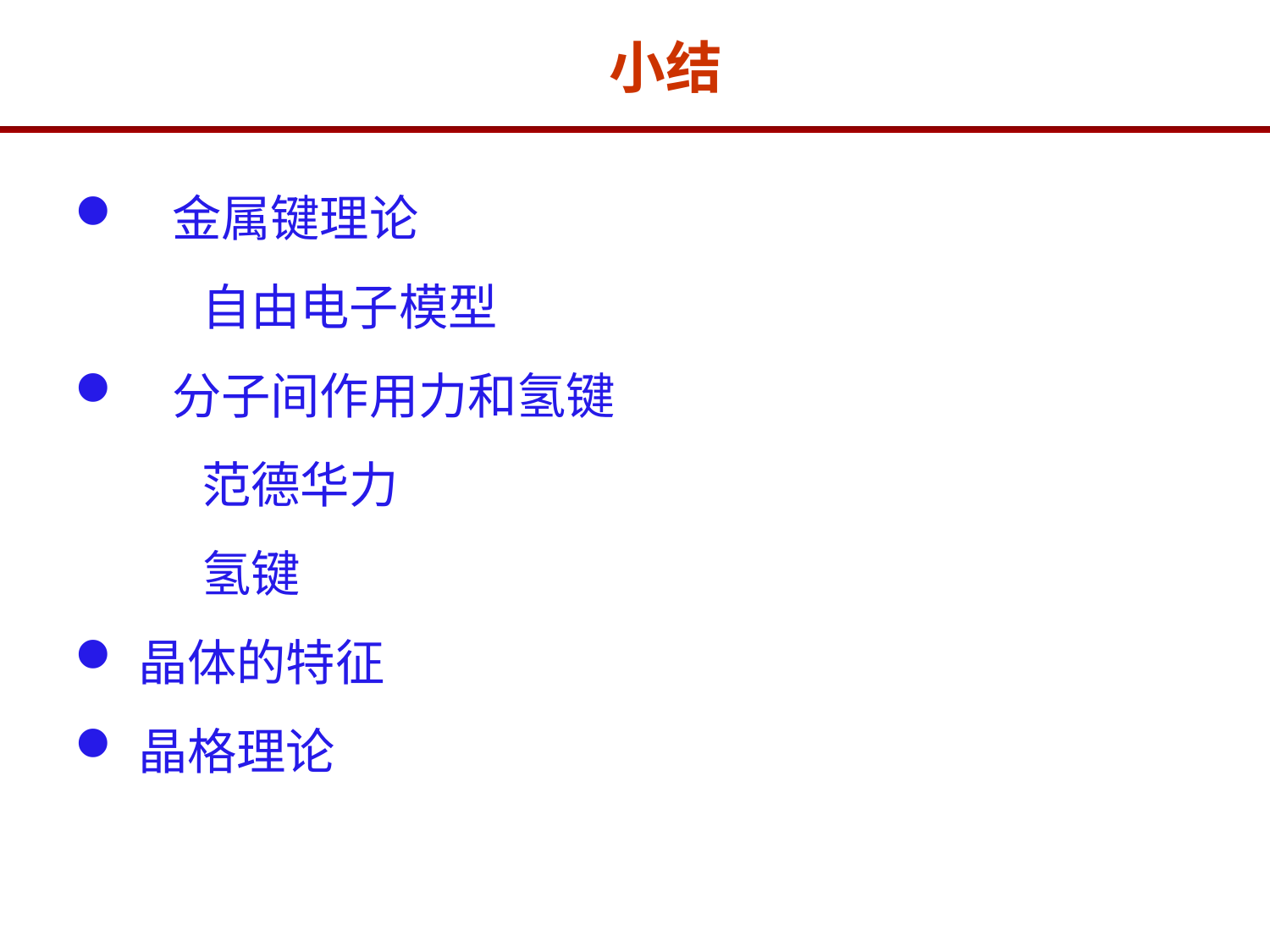

小结

  金属键理论
	自由电子模型
  分子间作用力和氢键
	范德华力
	氢键
晶体的特征
晶格理论